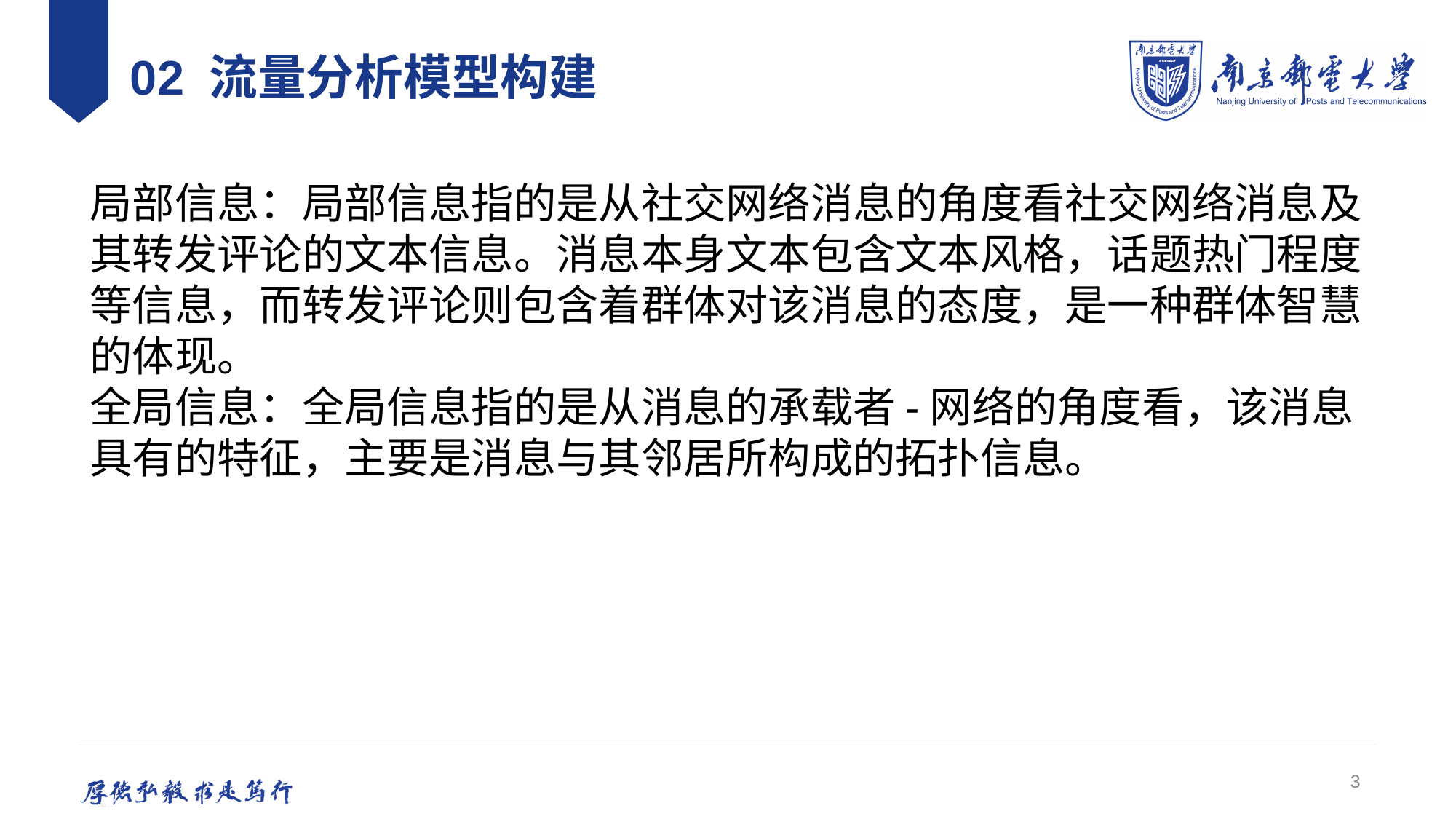

# 02 流量分析模型构建
局部信息：局部信息指的是从社交网络消息的角度看社交网络消息及其转发评论的文本信息。消息本身文本包含文本风格，话题热门程度等信息，而转发评论则包含着群体对该消息的态度，是一种群体智慧的体现。
全局信息：全局信息指的是从消息的承载者-网络的角度看，该消息具有的特征，主要是消息与其邻居所构成的拓扑信息。
3